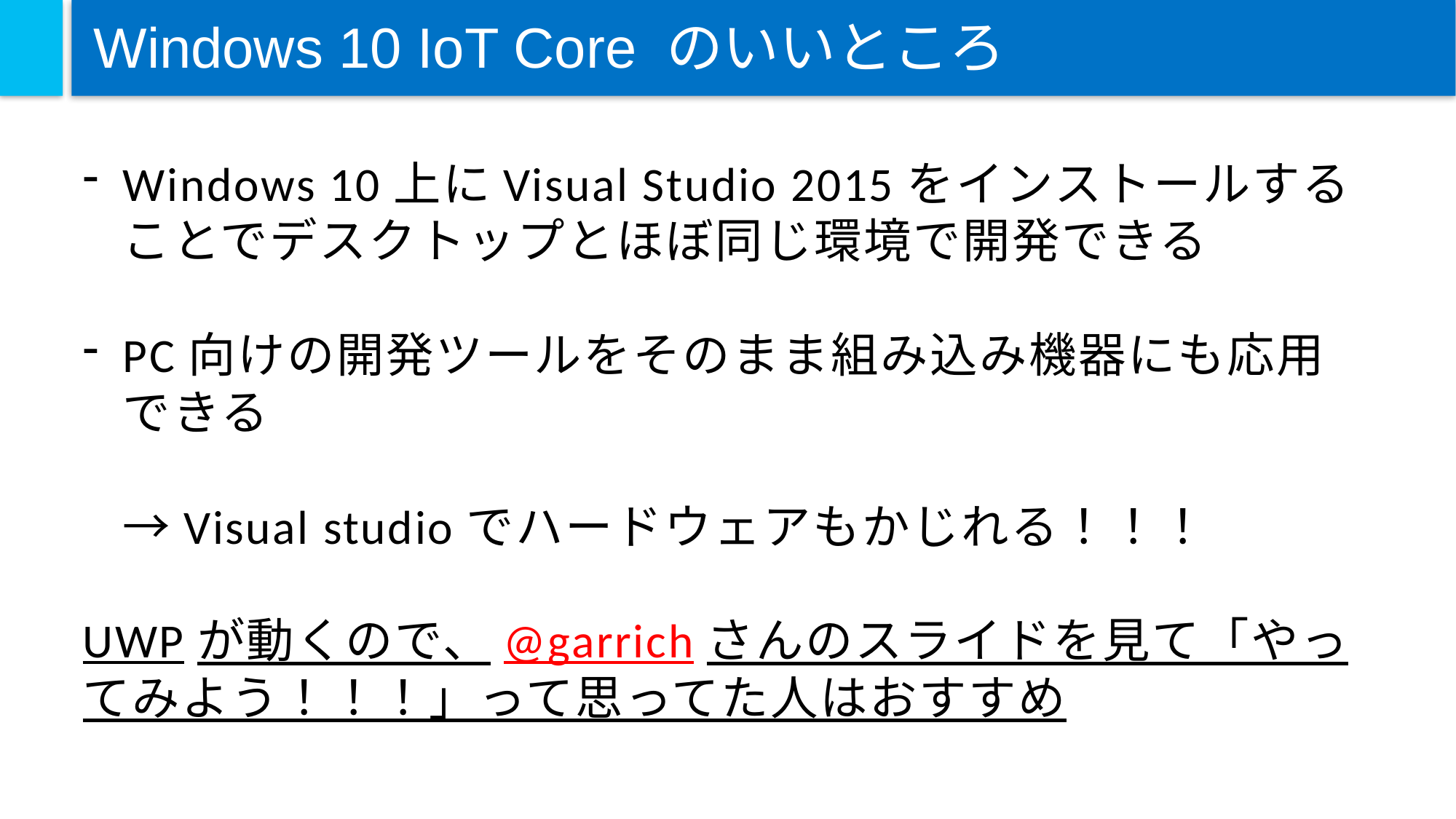

# Windows 10 IoT Core のいいところ
Windows 10上にVisual Studio 2015をインストールすることでデスクトップとほぼ同じ環境で開発できる

PC向けの開発ツールをそのまま組み込み機器にも応用できる
→Visual studioでハードウェアもかじれる！！！

UWPが動くので、@garrichさんのスライドを見て「やってみよう！！！」って思ってた人はおすすめ